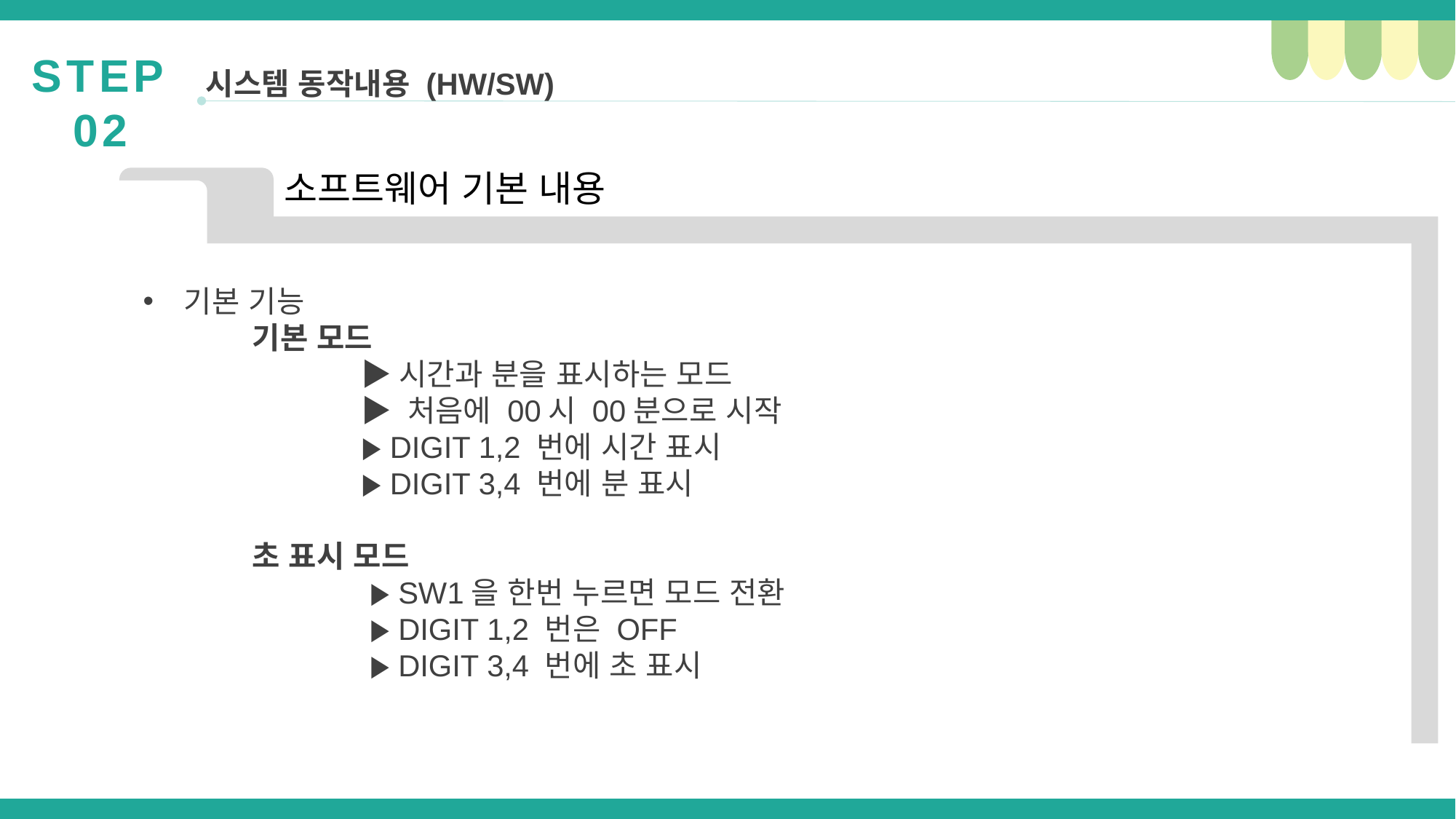

STEP 02
시스템 동작내용 (HW/SW)
소프트웨어 기본 내용

기본 기능
	기본 모드
		▶시간과 분을 표시하는 모드
		▶ 처음에 00시 00분으로 시작
		▶ DIGIT 1,2 번에 시간 표시
		▶ DIGIT 3,4 번에 분 표시

	초 표시 모드
		 ▶ SW1을 한번 누르면 모드 전환
		 ▶ DIGIT 1,2 번은 OFF
		 ▶ DIGIT 3,4 번에 초 표시